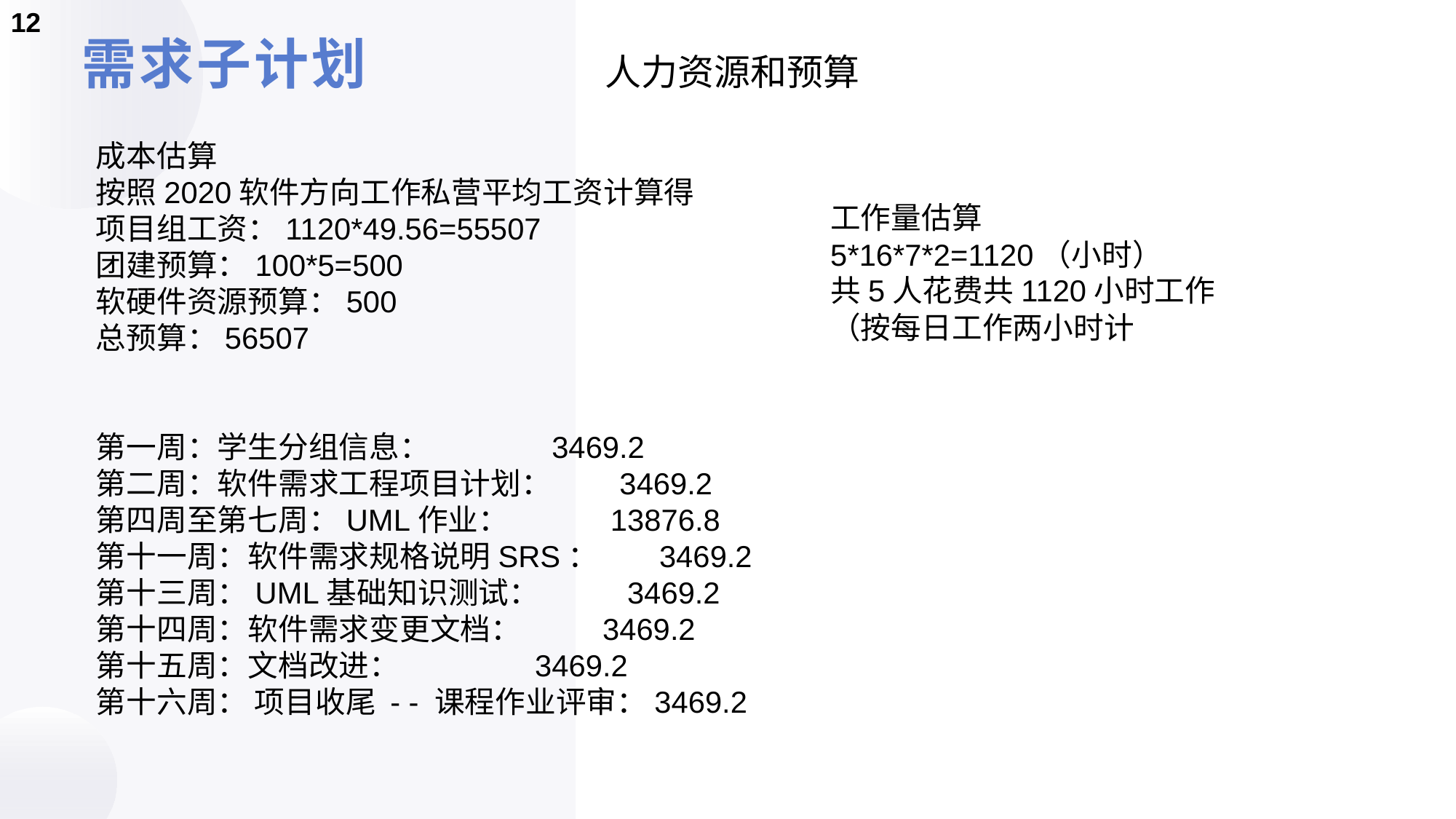

12
# 需求子计划
人力资源和预算
成本估算
按照2020软件方向工作私营平均工资计算得
项目组工资：1120*49.56=55507
团建预算：100*5=500
软硬件资源预算：500
总预算：56507

第一周：学生分组信息：                 3469.2
第二周：软件需求工程项目计划：         3469.2
第四周至第七周：UML作业：              13876.8
第十一周：软件需求规格说明SRS：        3469.2
第十三周：UML基础知识测试：            3469.2
第十四周：软件需求变更文档：           3469.2
第十五周：文档改进：                   3469.2
第十六周： 项目收尾 - - 课程作业评审：3469.2
工作量估算
5*16*7*2=1120（小时）
共5人花费共1120小时工作（按每日工作两小时计